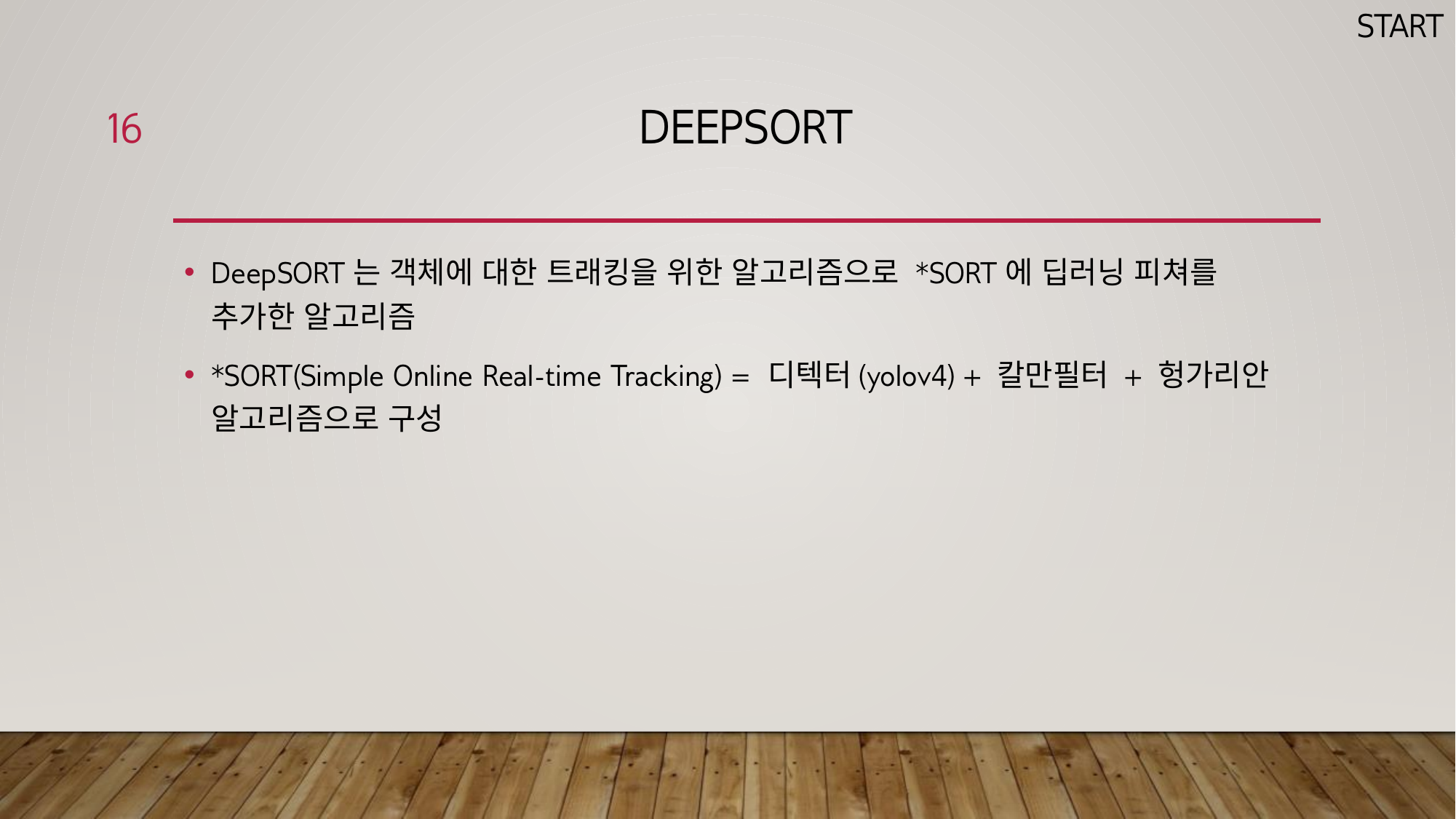

START

16
# Deepsort
DeepSORT는 객체에 대한 트래킹을 위한 알고리즘으로 *SORT에 딥러닝 피쳐를 추가한 알고리즘
*SORT(Simple Online Real-time Tracking) = 디텍터(yolov4) + 칼만필터 + 헝가리안 알고리즘으로 구성